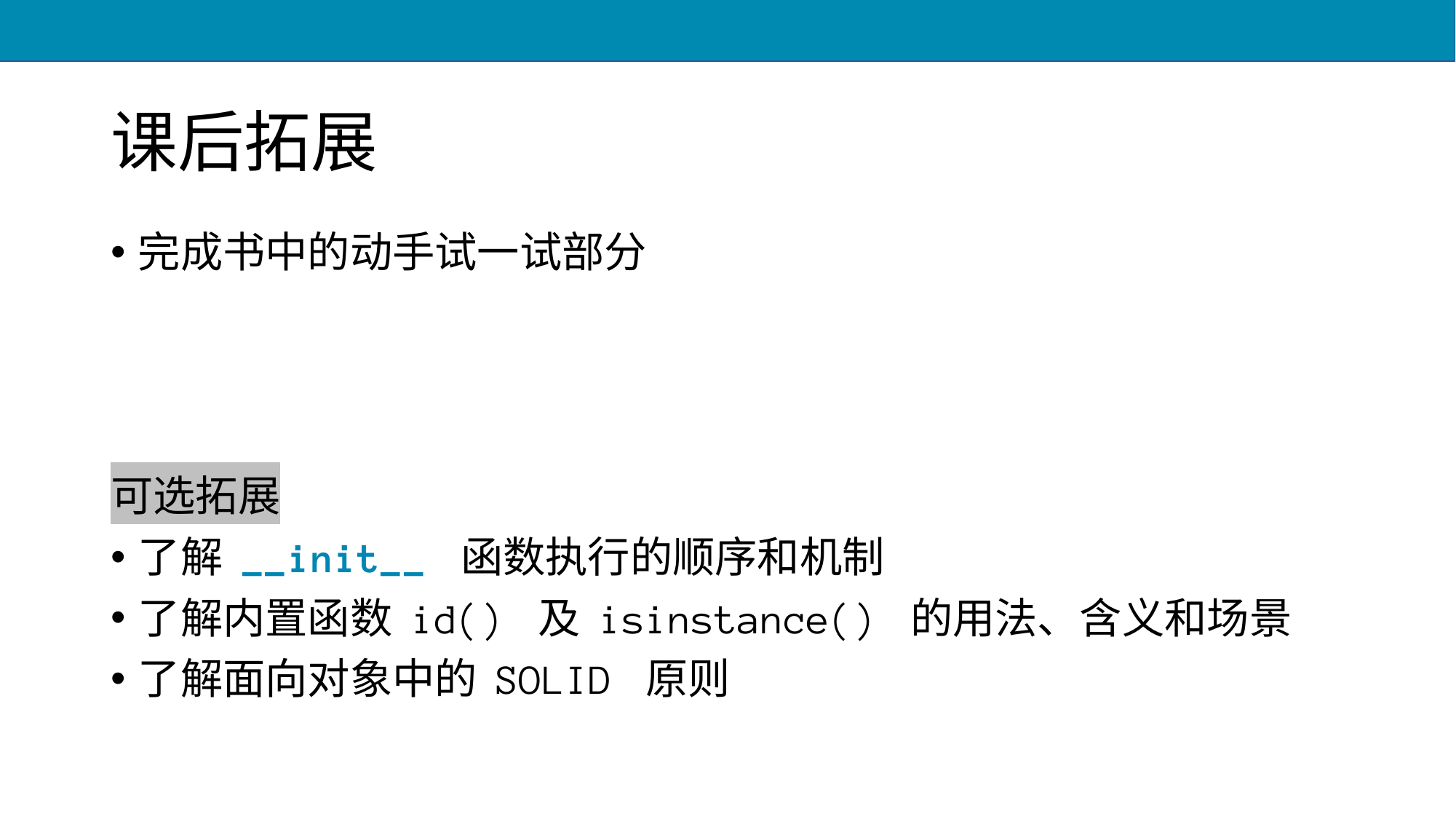

# 课后拓展
完成书中的动手试一试部分

可选拓展
了解 __init__ 函数执行的顺序和机制
了解内置函数 id() 及 isinstance() 的用法、含义和场景
了解面向对象中的 SOLID 原则